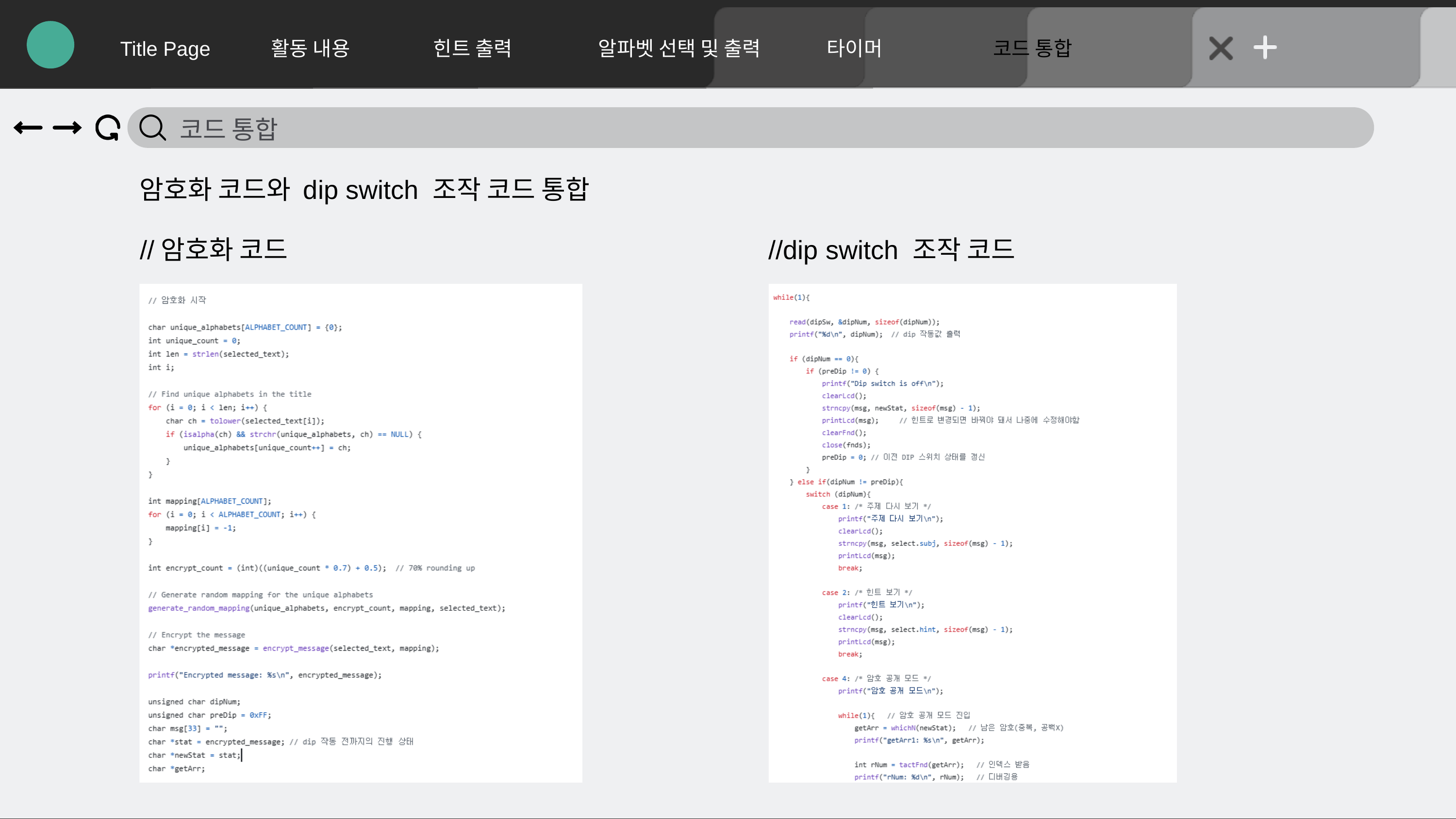

Title Page
활동 내용
힌트 출력
알파벳 선택 및 출력
타이머
코드 통합

코드 통합

암호화 코드와 dip switch 조작 코드 통합
//암호화 코드
//dip switch 조작 코드